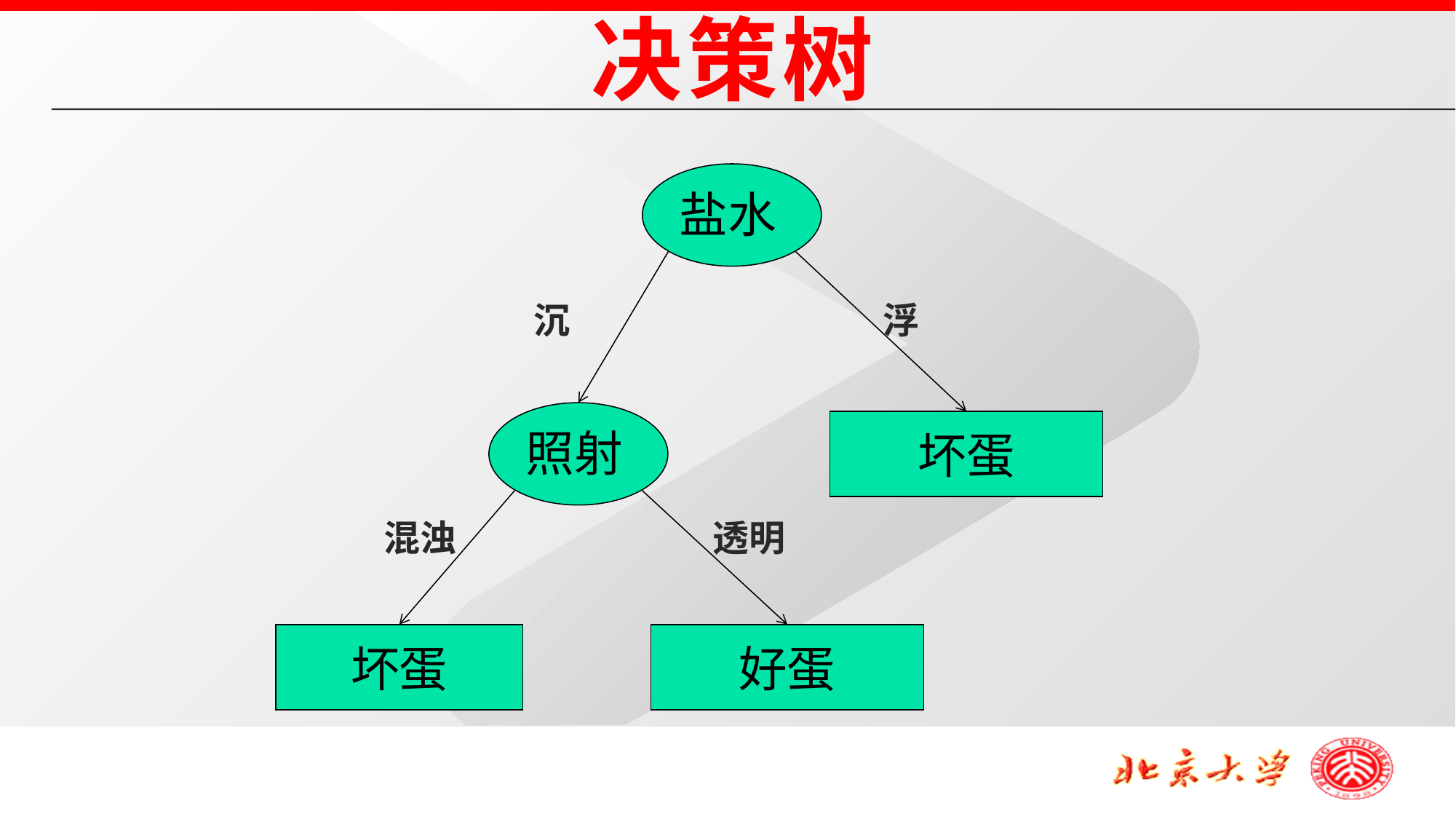

决策树
盐水
沉
浮
照射
坏蛋
混浊
透明
坏蛋
好蛋